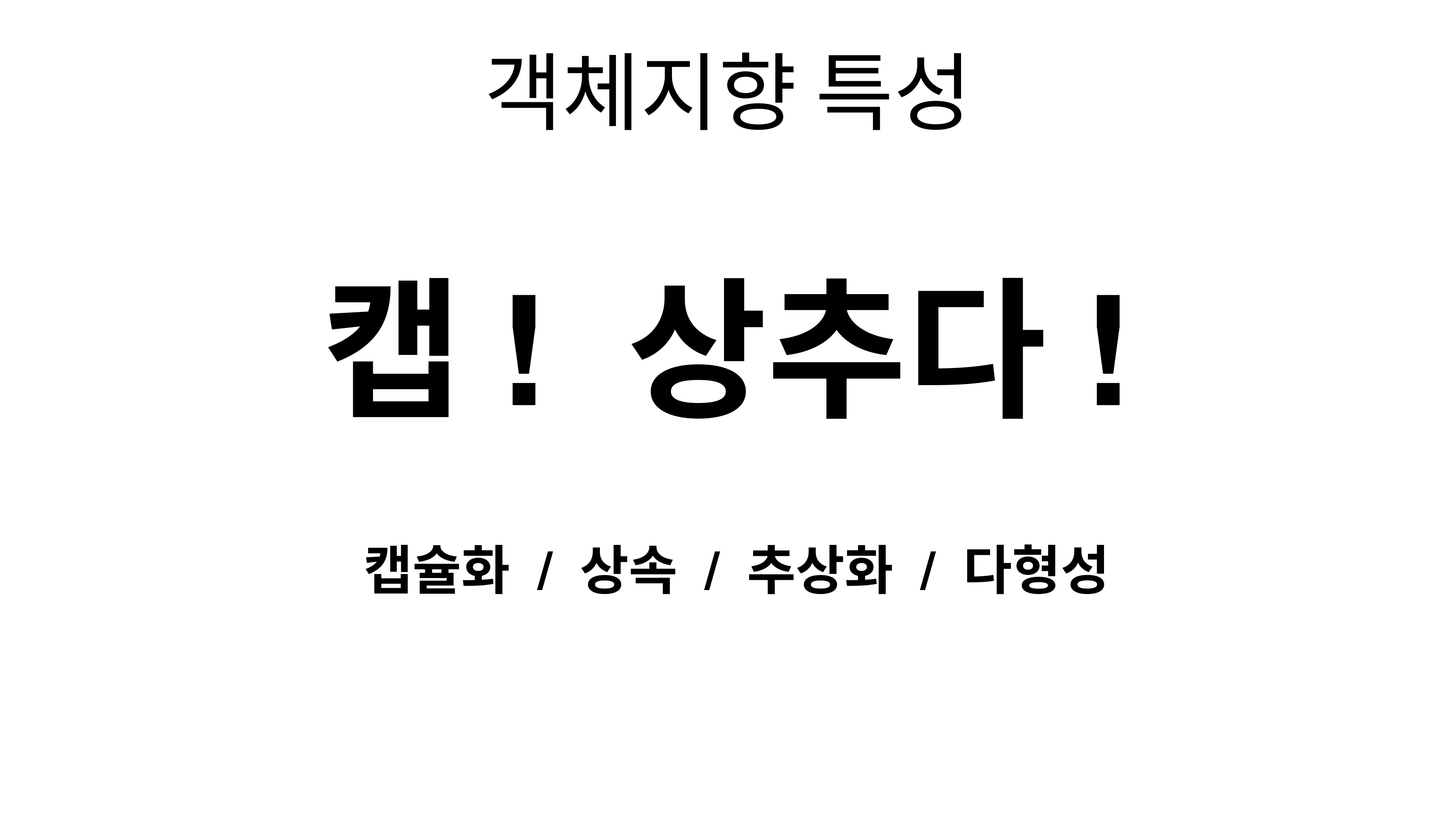

# 객체지향 특성
캡! 상추다!
캡슐화 / 상속 / 추상화 / 다형성